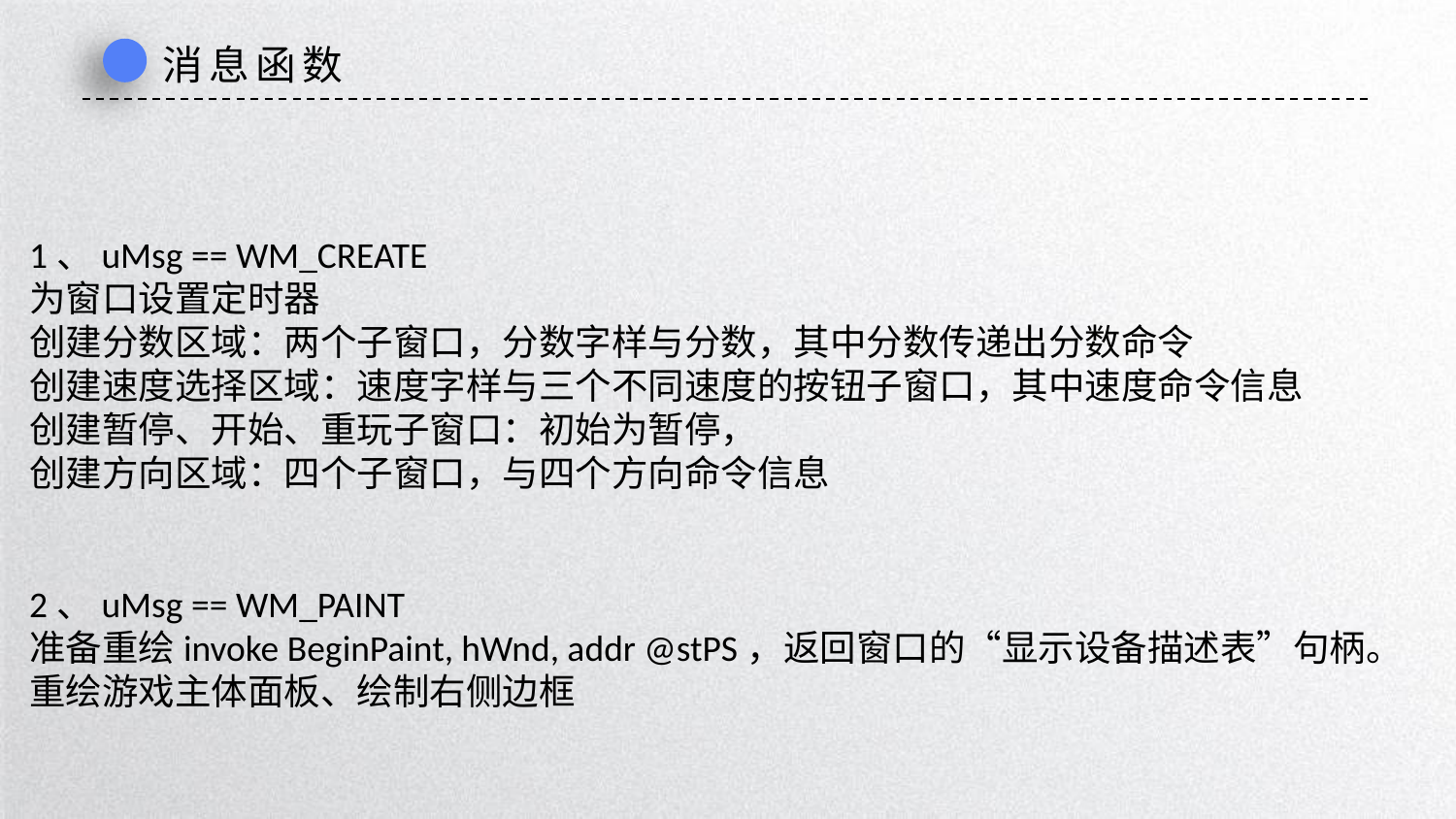

消息函数

1、uMsg == WM_CREATE
为窗口设置定时器
创建分数区域：两个子窗口，分数字样与分数，其中分数传递出分数命令
创建速度选择区域：速度字样与三个不同速度的按钮子窗口，其中速度命令信息
创建暂停、开始、重玩子窗口：初始为暂停，
创建方向区域：四个子窗口，与四个方向命令信息

2、uMsg == WM_PAINT
准备重绘invoke BeginPaint, hWnd, addr @stPS，返回窗口的“显示设备描述表”句柄。
重绘游戏主体面板、绘制右侧边框

延时符